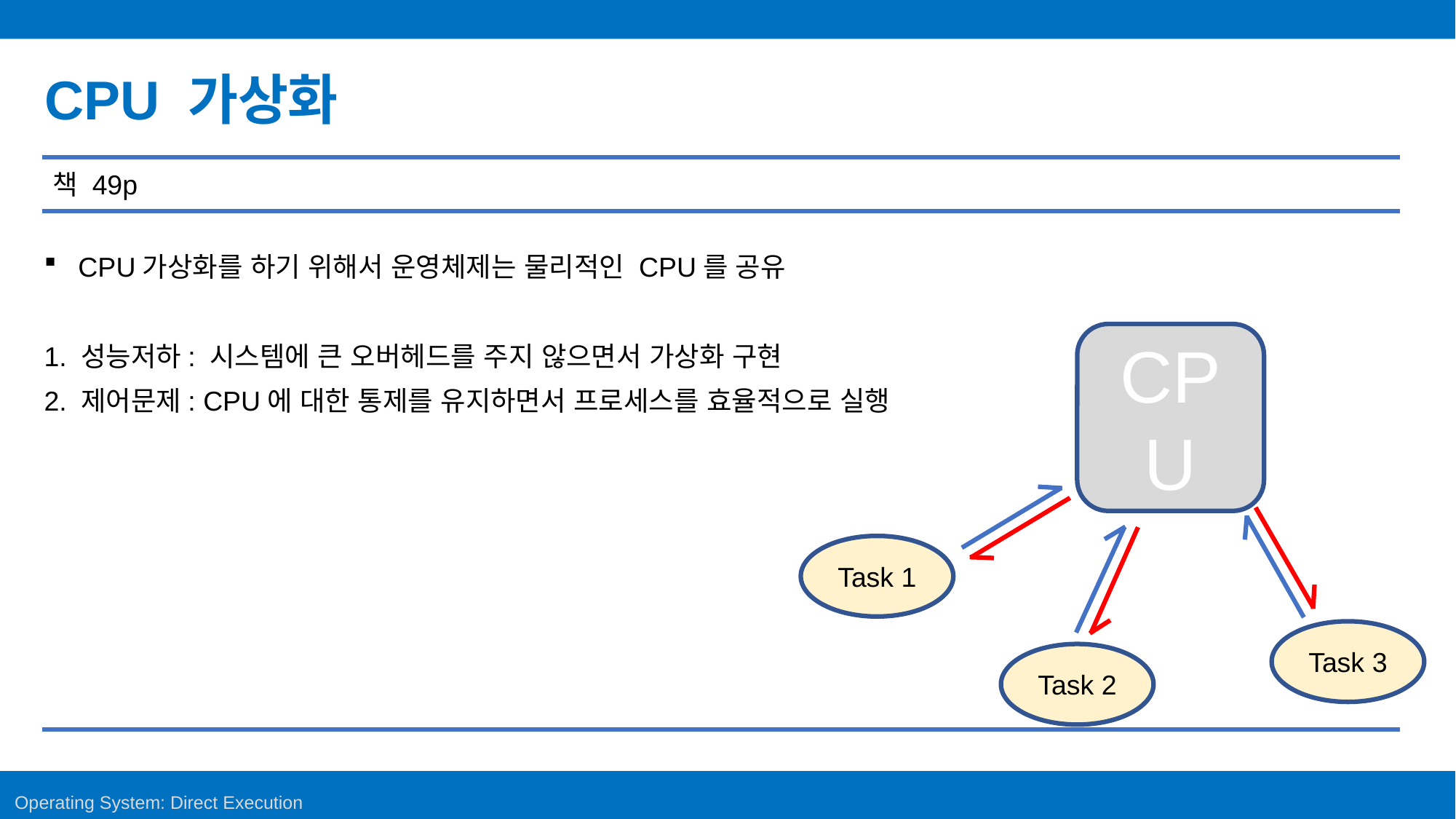

Contents
CPU 가상화
책 49p
CPU가상화를 하기 위해서 운영체제는 물리적인 CPU를 공유

1. 성능저하: 시스템에 큰 오버헤드를 주지 않으면서 가상화 구현
2. 제어문제: CPU에 대한 통제를 유지하면서 프로세스를 효율적으로 실행

CPU
Task 1
Task 3
Task 2

3
Operating System: Direct Execution